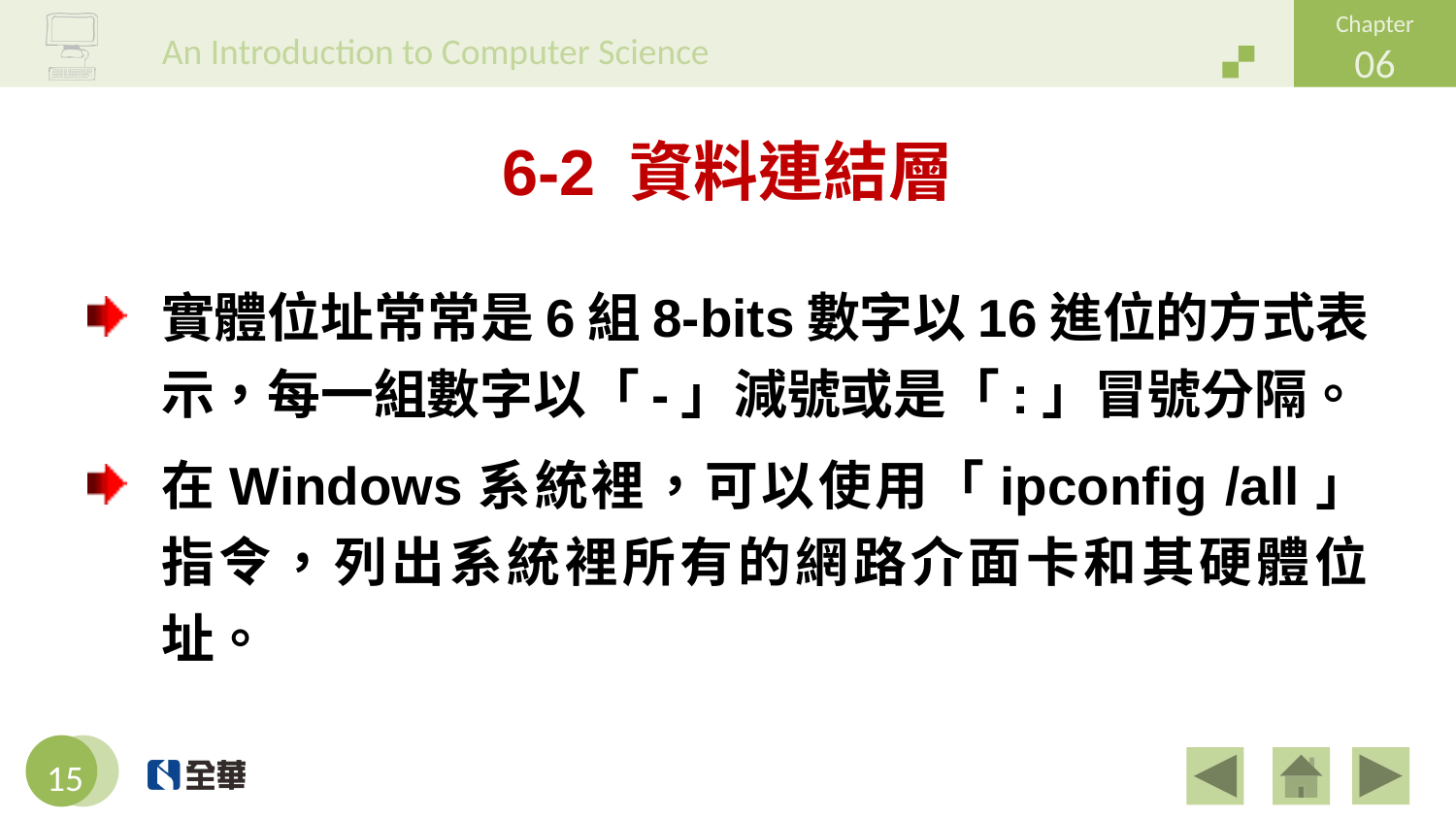

# 6-2 資料連結層
實體位址常常是6組8-bits數字以16進位的方式表示，每一組數字以「-」減號或是「:」冒號分隔。
在Windows系統裡，可以使用「ipconfig /all」指令，列出系統裡所有的網路介面卡和其硬體位址。